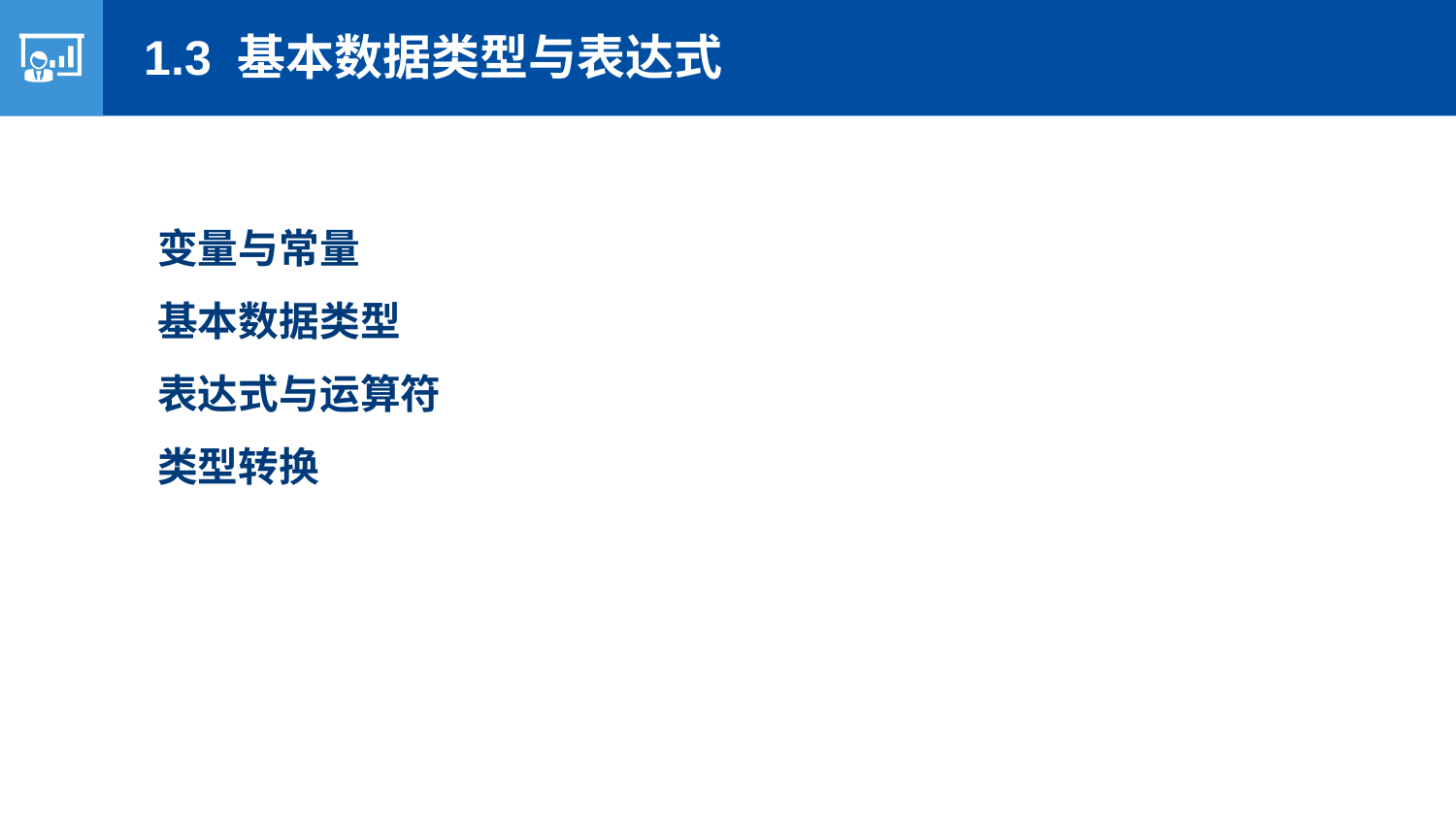

1.3 基本数据类型与表达式
变量与常量
基本数据类型
表达式与运算符
类型转换